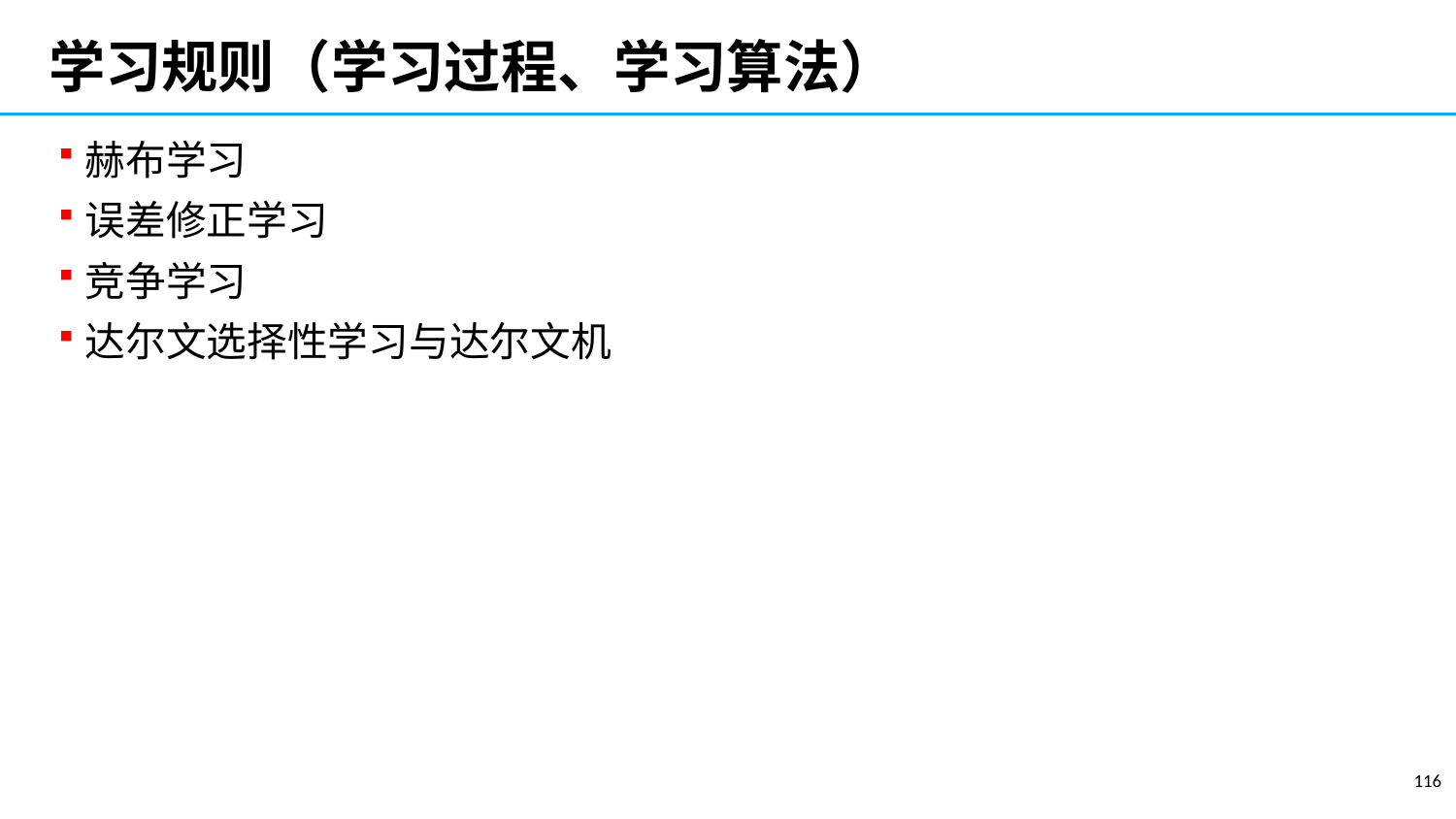

# 学习规则（学习过程、学习算法）

赫布学习
误差修正学习
竞争学习
达尔文选择性学习与达尔文机

116